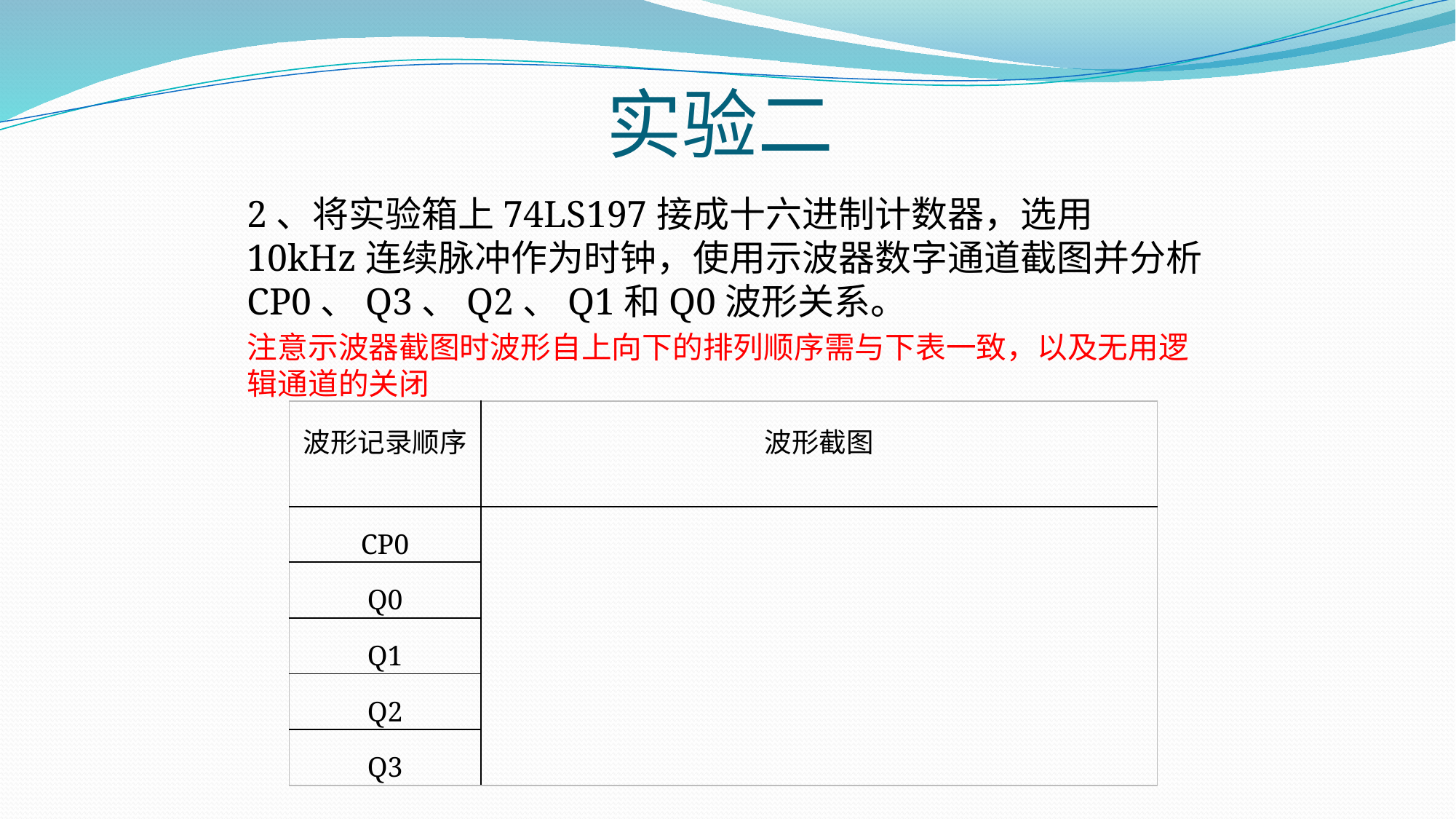

# 实验二
2、将实验箱上74LS197接成十六进制计数器，选用10kHz连续脉冲作为时钟，使用示波器数字通道截图并分析CP0、Q3、Q2、Q1和Q0波形关系。
注意示波器截图时波形自上向下的排列顺序需与下表一致，以及无用逻辑通道的关闭

| 波形记录顺序 | 波形截图 |
| --- | --- |
| CP0 |  |
| Q0 |  |
| Q1 |  |
| Q2 |  |
| Q3 |  |